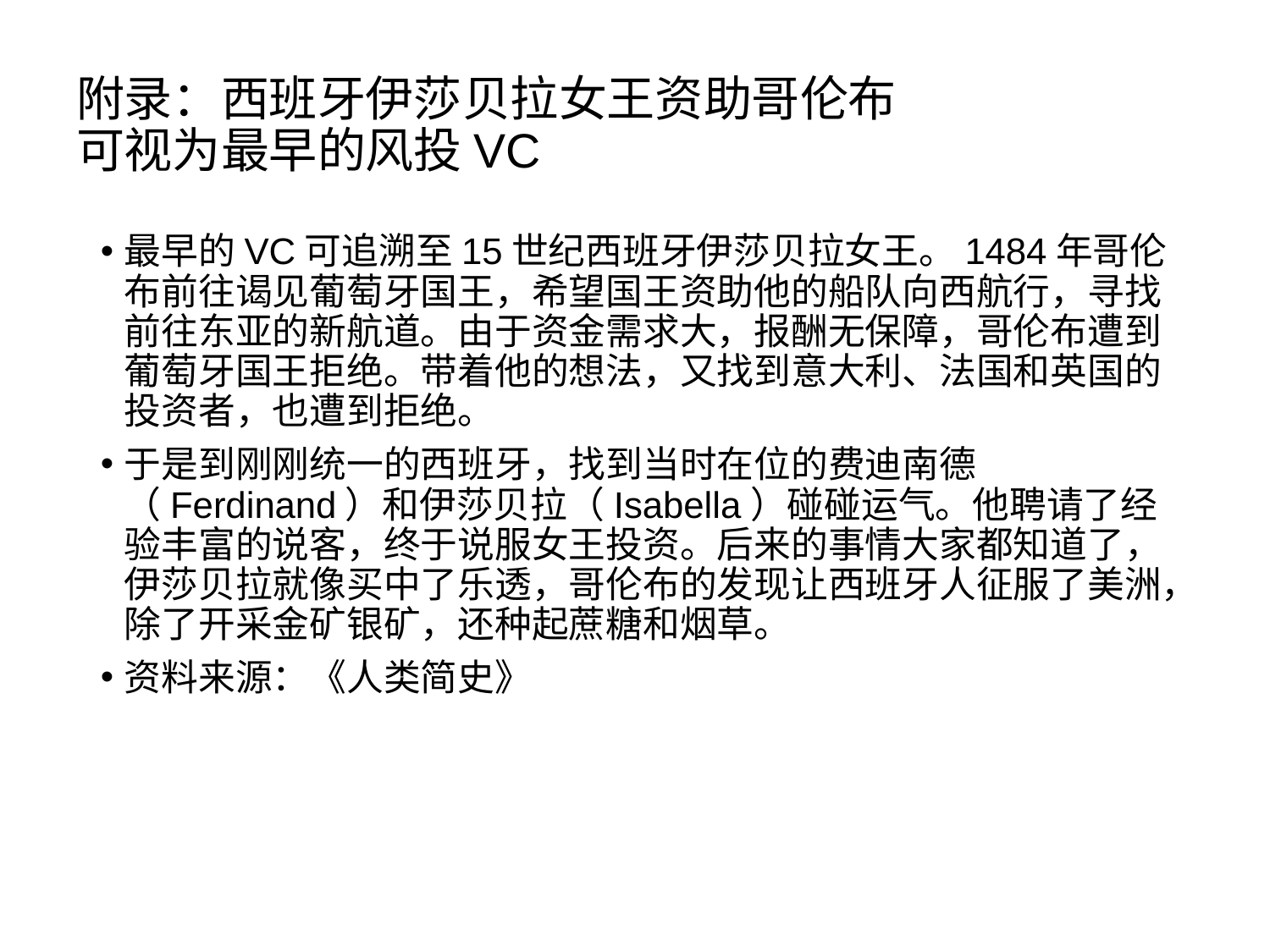

# 附录：西班牙伊莎贝拉女王资助哥伦布 可视为最早的风投VC
最早的VC可追溯至15世纪西班牙伊莎贝拉女王。1484年哥伦布前往谒见葡萄牙国王，希望国王资助他的船队向西航行，寻找前往东亚的新航道。由于资金需求大，报酬无保障，哥伦布遭到葡萄牙国王拒绝。带着他的想法，又找到意大利、法国和英国的投资者，也遭到拒绝。
于是到刚刚统一的西班牙，找到当时在位的费迪南德（Ferdinand）和伊莎贝拉（Isabella）碰碰运气。他聘请了经验丰富的说客，终于说服女王投资。后来的事情大家都知道了，伊莎贝拉就像买中了乐透，哥伦布的发现让西班牙人征服了美洲，除了开采金矿银矿，还种起蔗糖和烟草。
资料来源：《人类简史》